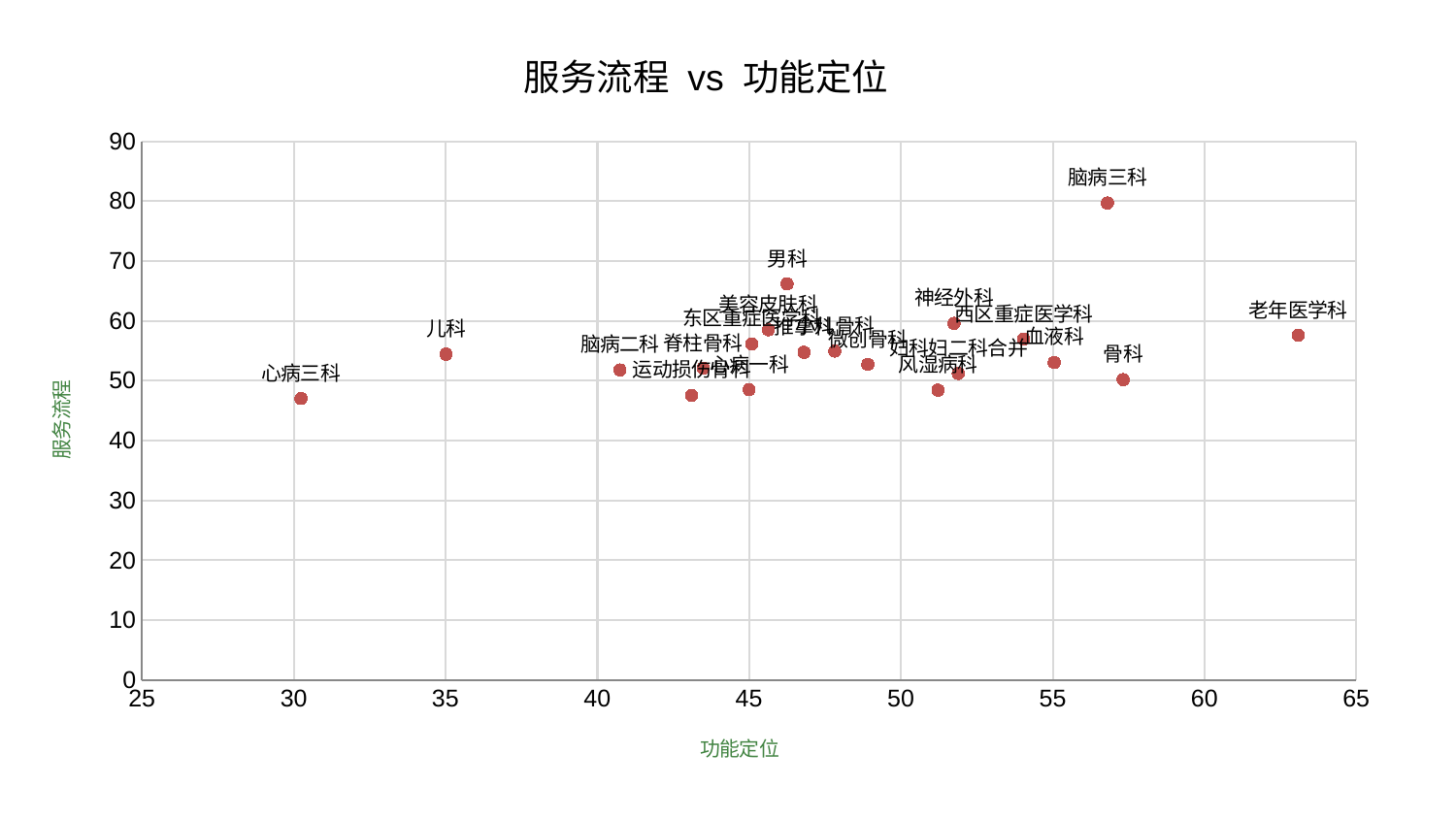

### Chart: 服务流程 vs 功能定位

| Category | 服务流程 |
|---|---|
279